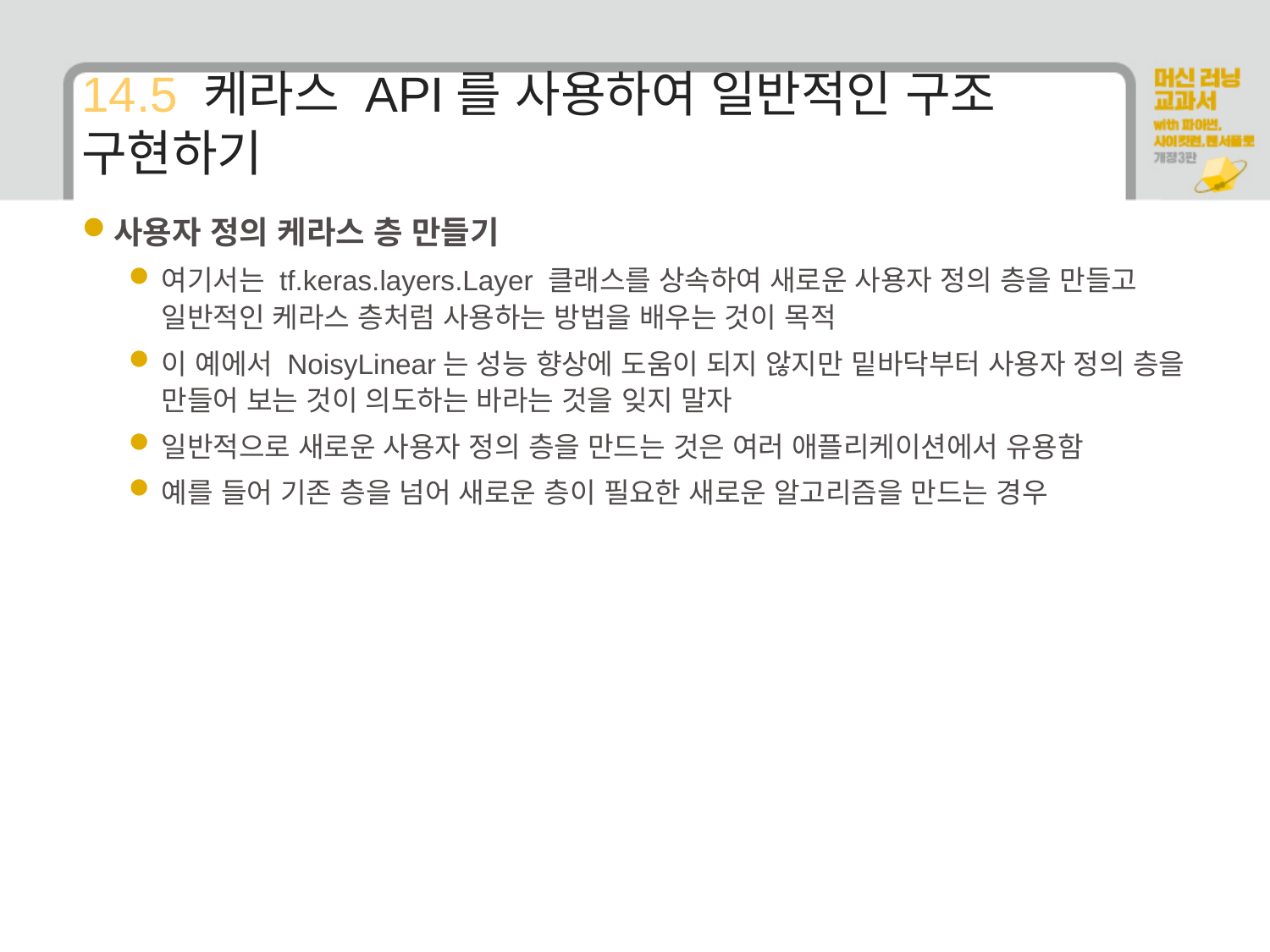

# 14.5 케라스 API를 사용하여 일반적인 구조 구현하기
사용자 정의 케라스 층 만들기
여기서는 tf.keras.layers.Layer 클래스를 상속하여 새로운 사용자 정의 층을 만들고 일반적인 케라스 층처럼 사용하는 방법을 배우는 것이 목적
이 예에서 NoisyLinear는 성능 향상에 도움이 되지 않지만 밑바닥부터 사용자 정의 층을 만들어 보는 것이 의도하는 바라는 것을 잊지 말자
일반적으로 새로운 사용자 정의 층을 만드는 것은 여러 애플리케이션에서 유용함
예를 들어 기존 층을 넘어 새로운 층이 필요한 새로운 알고리즘을 만드는 경우